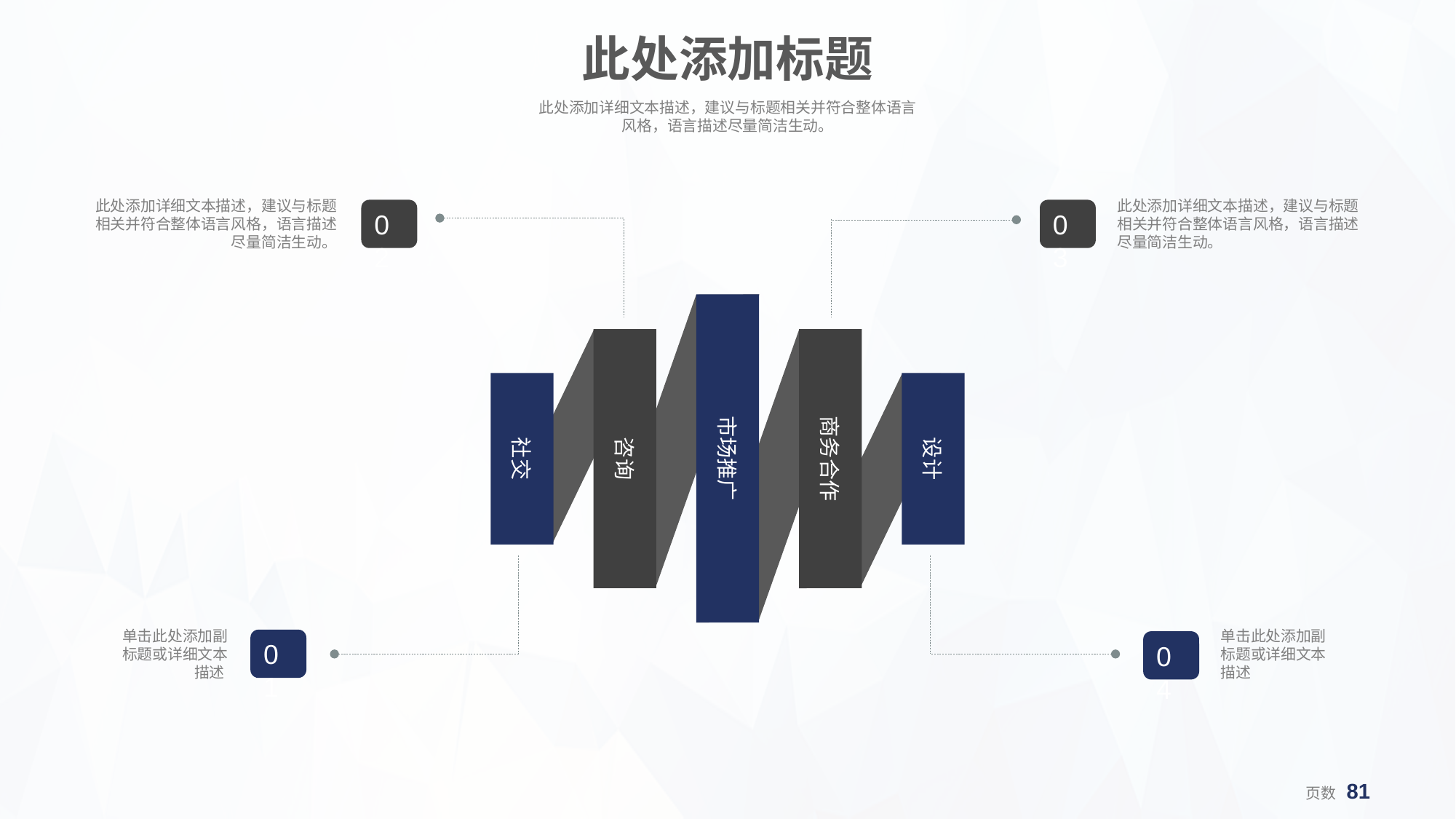

此处添加标题
此处添加详细文本描述，建议与标题相关并符合整体语言风格，语言描述尽量简洁生动。
此处添加详细文本描述，建议与标题相关并符合整体语言风格，语言描述尽量简洁生动。
此处添加详细文本描述，建议与标题相关并符合整体语言风格，语言描述尽量简洁生动。
02
03

市场推广
社交
咨询
商务合作
设计
单击此处添加副标题或详细文本描述
单击此处添加副标题或详细文本描述
01
04
           页数  81